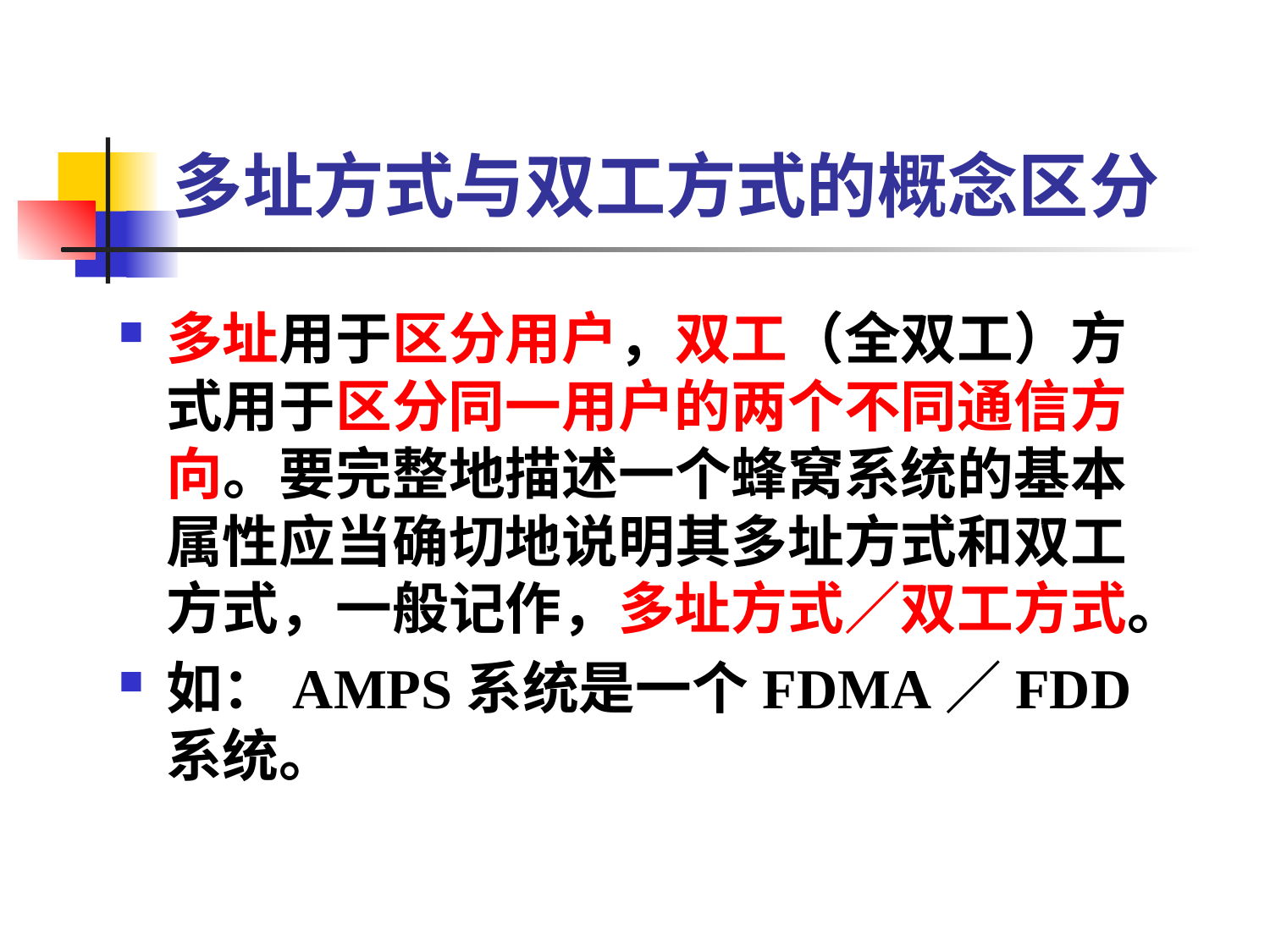

# 多址方式与双工方式的概念区分
多址用于区分用户，双工（全双工）方式用于区分同一用户的两个不同通信方向。要完整地描述一个蜂窝系统的基本属性应当确切地说明其多址方式和双工方式，一般记作，多址方式／双工方式。
如：AMPS系统是一个FDMA／FDD系统。